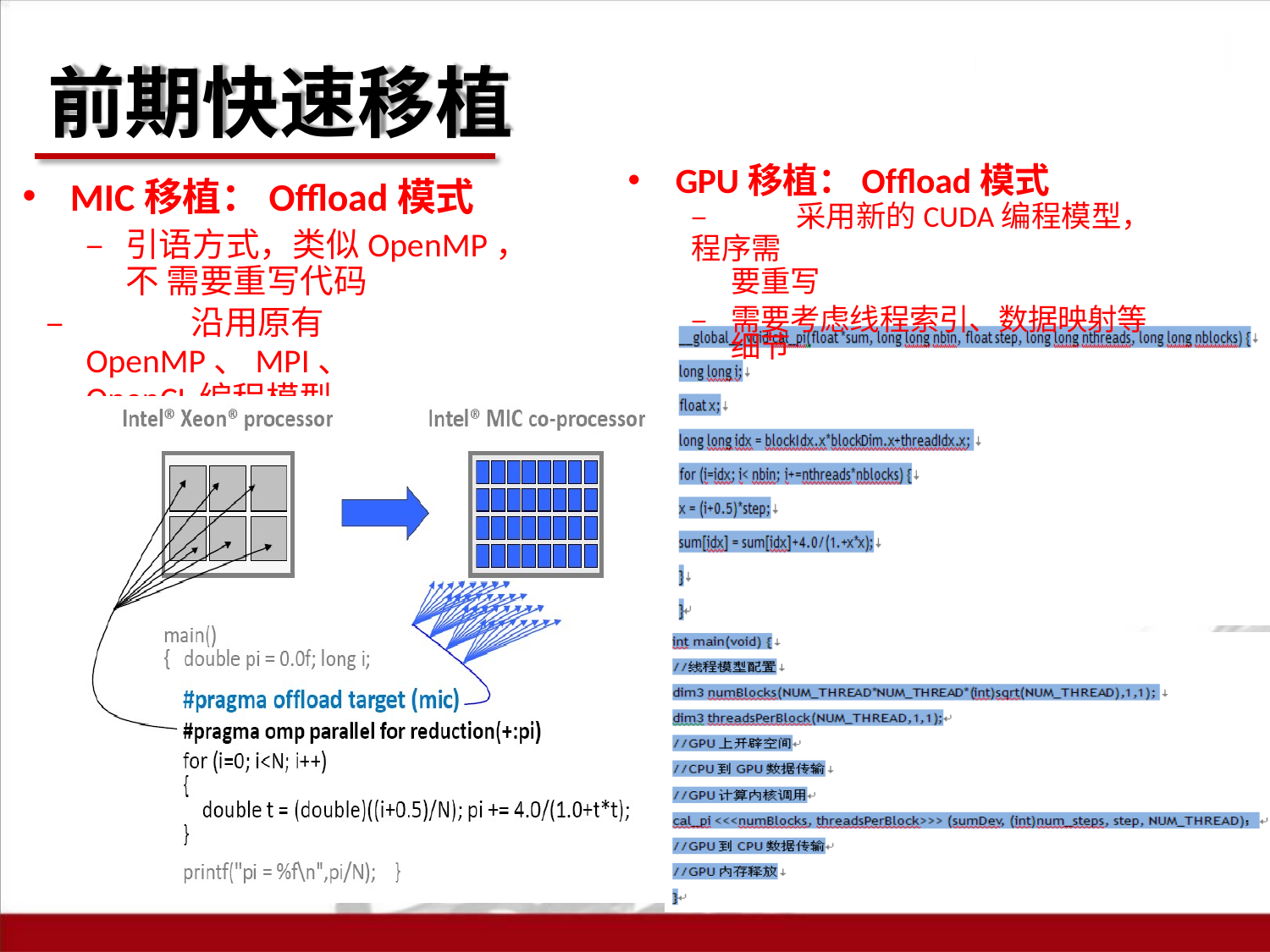

# 前期快速移植
GPU移植：Offload模式
–	采用新的CUDA编程模型，程序需
要重写
–	需要考虑线程索引、数据映射等 细节
MIC移植：Offload模式
–	引语方式，类似OpenMP，不 需要重写代码
–	沿用原有OpenMP、MPI、
OpenCL编程模型

14